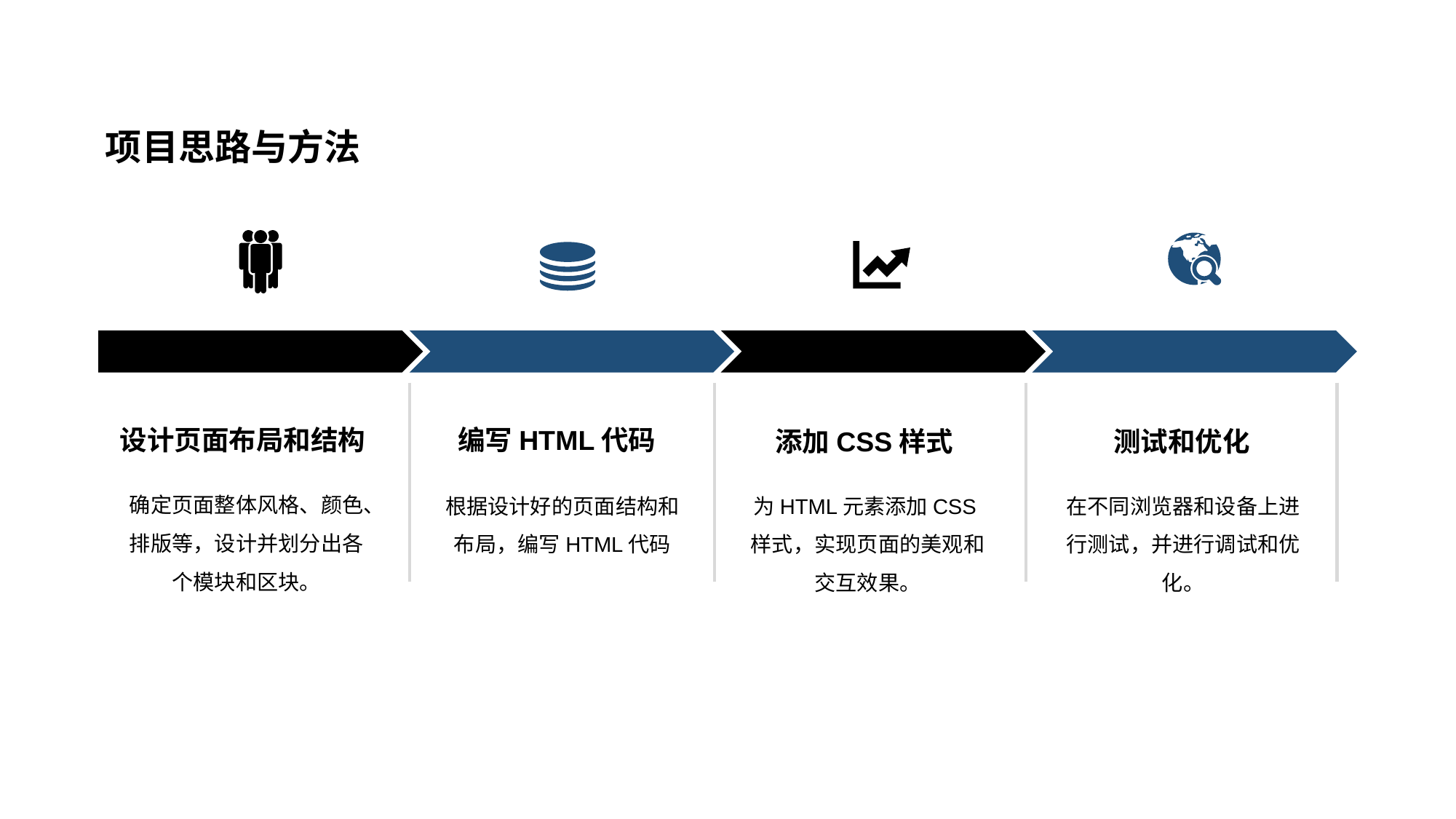

项目思路与方法

设计页面布局和结构
确定页面整体风格、颜色、排版等，设计并划分出各个模块和区块。
编写HTML代码
根据设计好的页面结构和布局，编写HTML代码
添加CSS样式
为HTML元素添加CSS样式，实现页面的美观和交互效果。
测试和优化
在不同浏览器和设备上进行测试，并进行调试和优化。